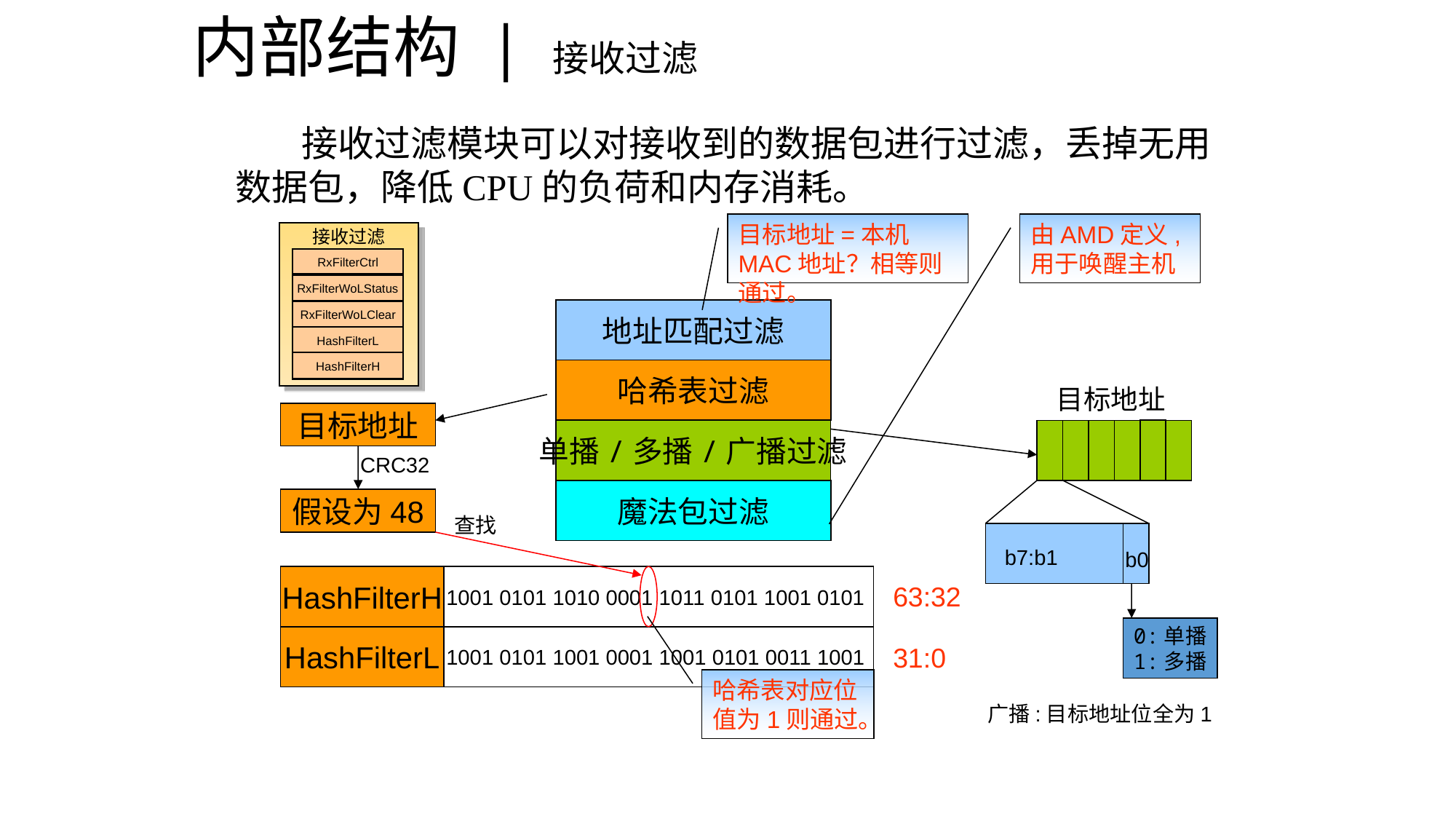

内部结构 | 接收过滤
       接收过滤模块可以对接收到的数据包进行过滤，丢掉无用数据包，降低CPU的负荷和内存消耗。
目标地址=本机MAC地址？相等则通过。
由AMD定义,用于唤醒主机

接收过滤
RxFilterCtrl
RxFilterWoLStatus
RxFilterWoLClear
HashFilterL
HashFilterH
地址匹配过滤
前导码
SFD
目标地址
源地址
长度/类型
数据
FCS

哈希表过滤
前导码
SFD
目标地址
源地址
长度/类型
数据
FCS

目标地址

b7:b1
b0

0:单播
1:多播

目标地址
单播/多播/广播过滤
前导码
SFD
目标地址
源地址
长度/类型
数据
FCS

CRC32

魔法包过滤
假设为48
查找

HashFilterH
1001 0101 1010 0001 1011 0101 1001 0101
63:32
HashFilterL
1001 0101 1001 0001 1001 0101 0011 1001
31:0

哈希表对应位值为1则通过。
广播:目标地址位全为1